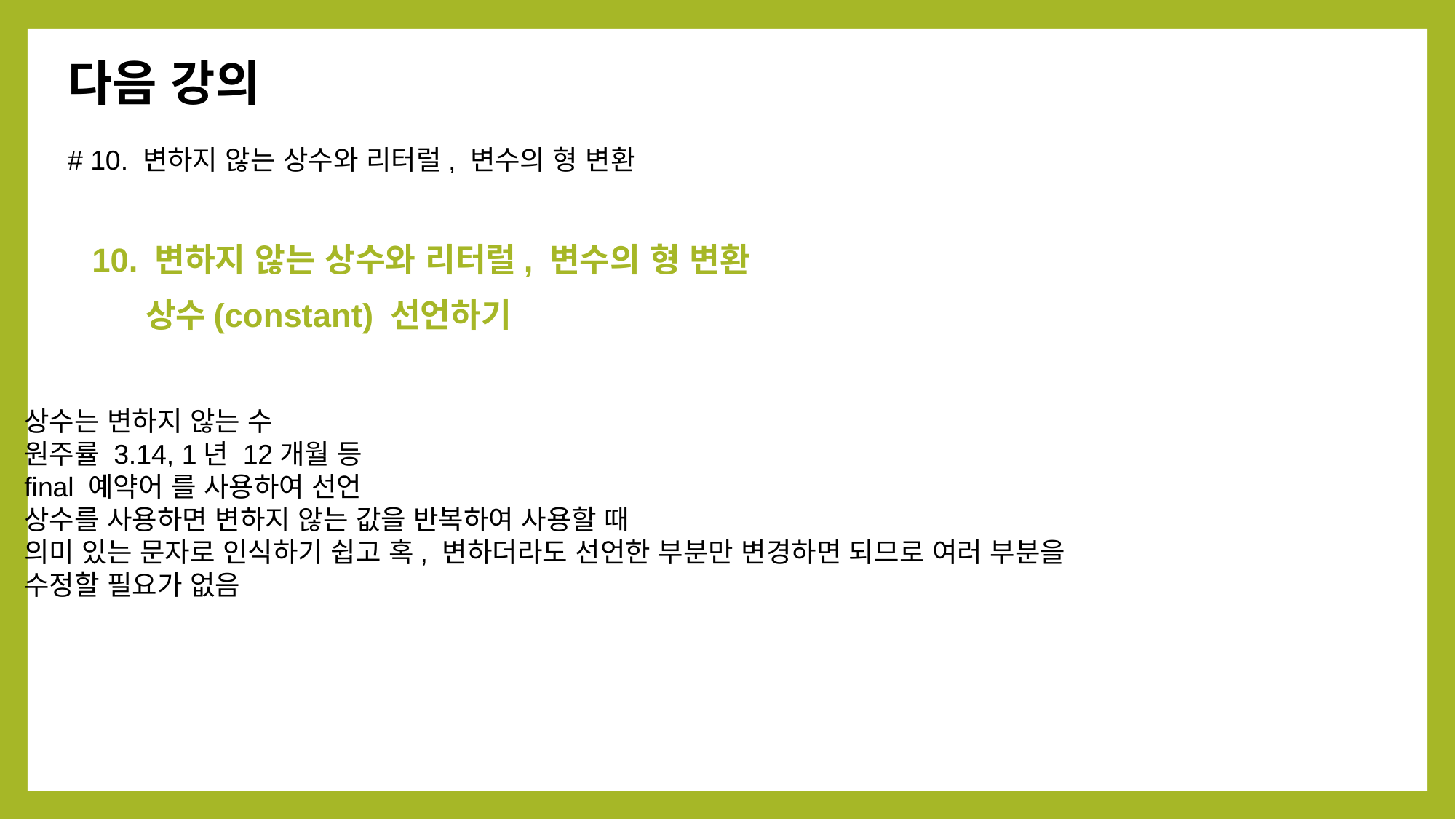

다음 강의

# 10. 변하지 않는 상수와 리터럴, 변수의 형 변환
10. 변하지 않는 상수와 리터럴, 변수의 형 변환
     상수(constant) 선언하기
상수는 변하지 않는 수
원주률 3.14, 1년 12개월 등
final 예약어 를 사용하여 선언
상수를 사용하면 변하지 않는 값을 반복하여 사용할 때
의미 있는 문자로 인식하기 쉽고 혹, 변하더라도 선언한 부분만 변경하면 되므로 여러 부분을
수정할 필요가 없음